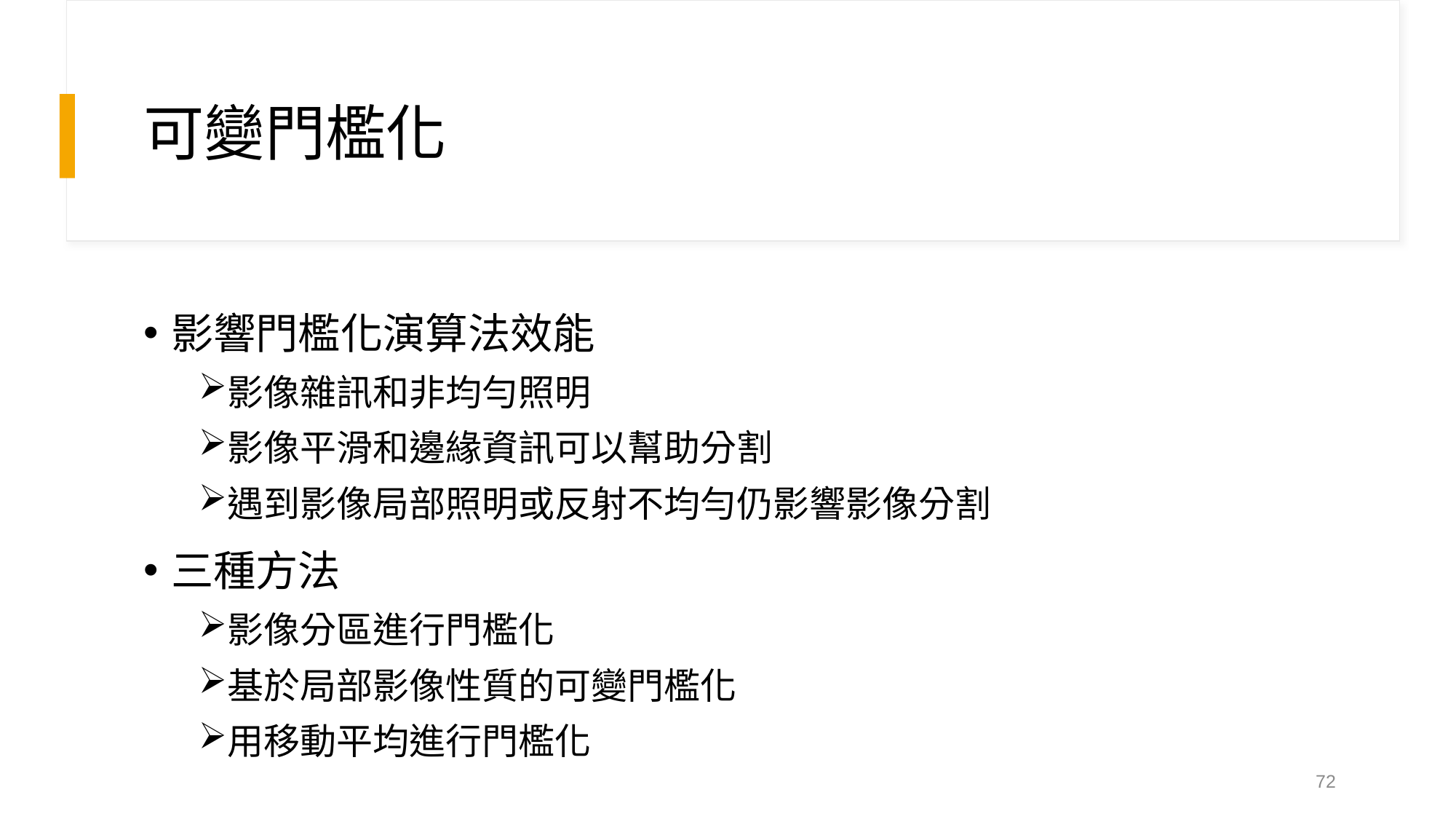

# 可變門檻化
影響門檻化演算法效能
影像雜訊和非均勻照明
影像平滑和邊緣資訊可以幫助分割
遇到影像局部照明或反射不均勻仍影響影像分割
三種方法
影像分區進行門檻化
基於局部影像性質的可變門檻化
用移動平均進行門檻化
72